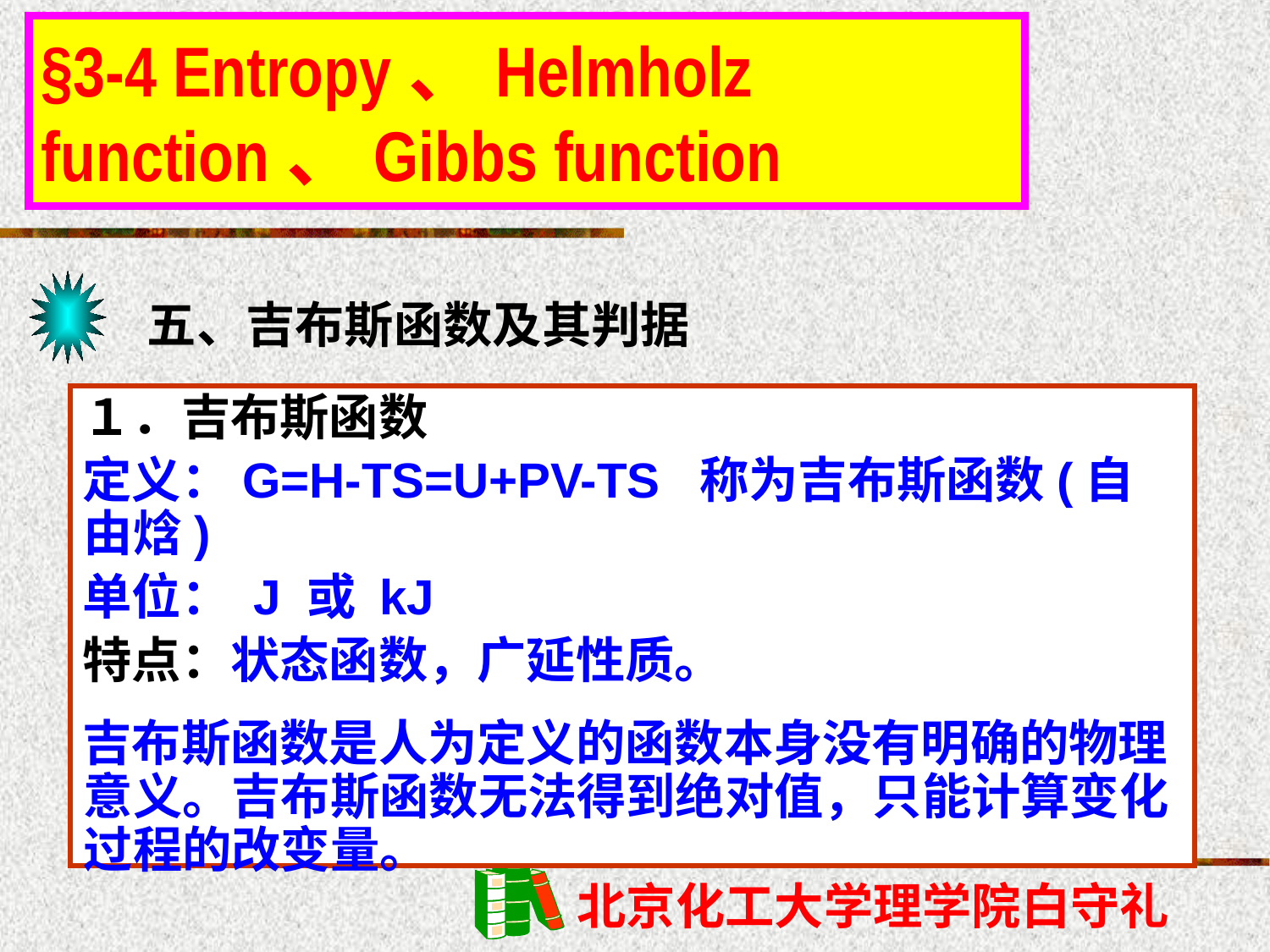

§3-4 Entropy、Helmholz function、Gibbs function

五、吉布斯函数及其判据
１．吉布斯函数
定义：G=H-TS=U+PV-TS  称为吉布斯函数(自由焓)
单位： J 或 kJ
特点：状态函数，广延性质。

吉布斯函数是人为定义的函数本身没有明确的物理意义。吉布斯函数无法得到绝对值，只能计算变化过程的改变量。